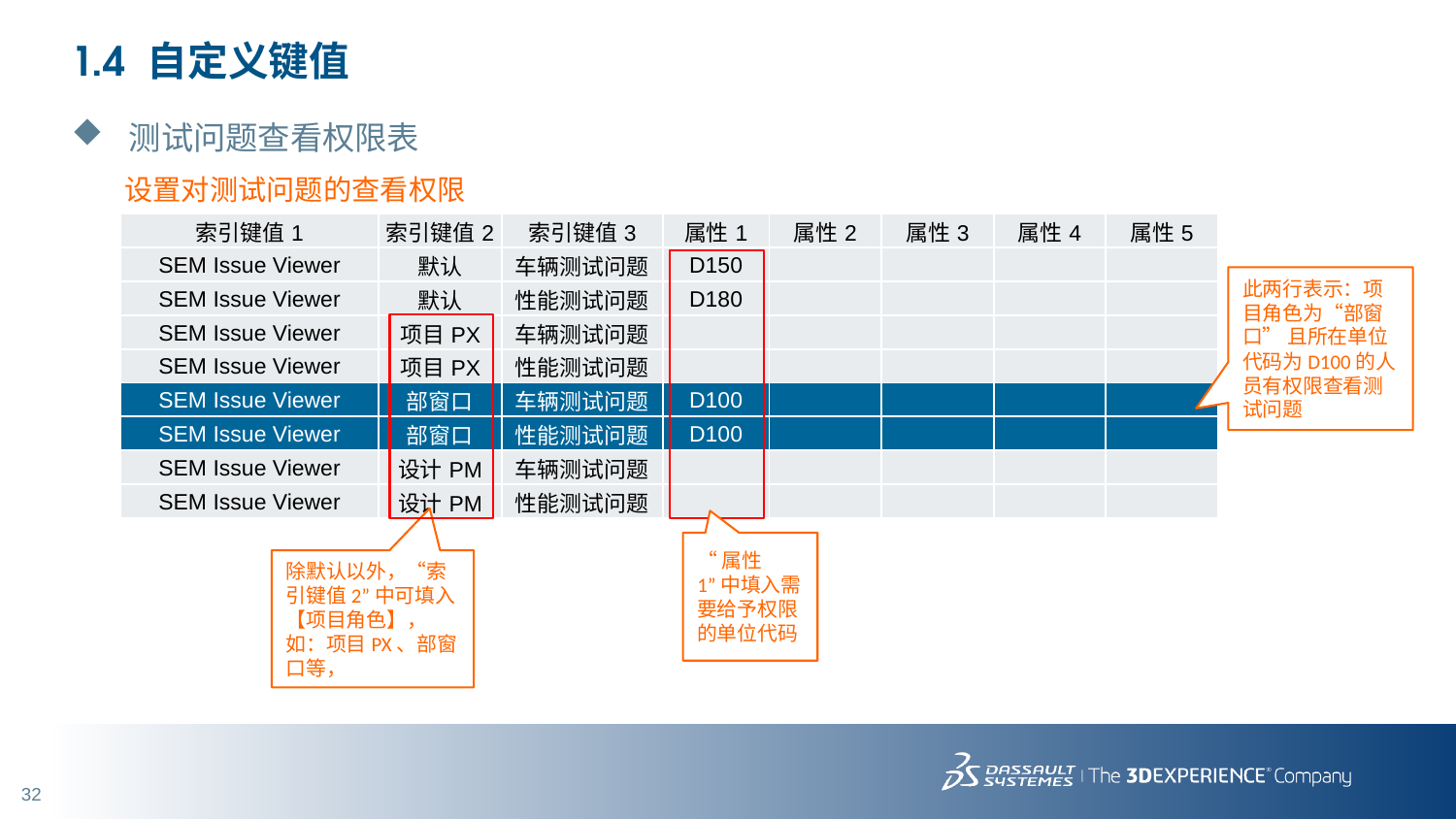

# 1.4 自定义键值
测试问题查看权限表
设置对测试问题的查看权限
| 索引键值1 | 索引键值2 | 索引键值3 | 属性1 | 属性2 | 属性3 | 属性4 | 属性5 |
| --- | --- | --- | --- | --- | --- | --- | --- |
| SEM Issue Viewer | 默认 | 车辆测试问题 | D150 |  |  |  |  |
| SEM Issue Viewer | 默认 | 性能测试问题 | D180 |  |  |  |  |
| SEM Issue Viewer | 项目PX | 车辆测试问题 |  |  |  |  |  |
| SEM Issue Viewer | 项目PX | 性能测试问题 |  |  |  |  |  |
| SEM Issue Viewer | 部窗口 | 车辆测试问题 | D100 |  |  |  |  |
| SEM Issue Viewer | 部窗口 | 性能测试问题 | D100 |  |  |  |  |
| SEM Issue Viewer | 设计PM | 车辆测试问题 |  |  |  |  |  |
| SEM Issue Viewer | 设计PM | 性能测试问题 |  |  |  |  |  |

此两行表示：项目角色为“部窗口” 且所在单位代码为D100的人员有权限查看测试问题

“属性1”中填入需要给予权限的单位代码
除默认以外，“索引键值2”中可填入【项目角色】，如：项目PX、部窗口等，